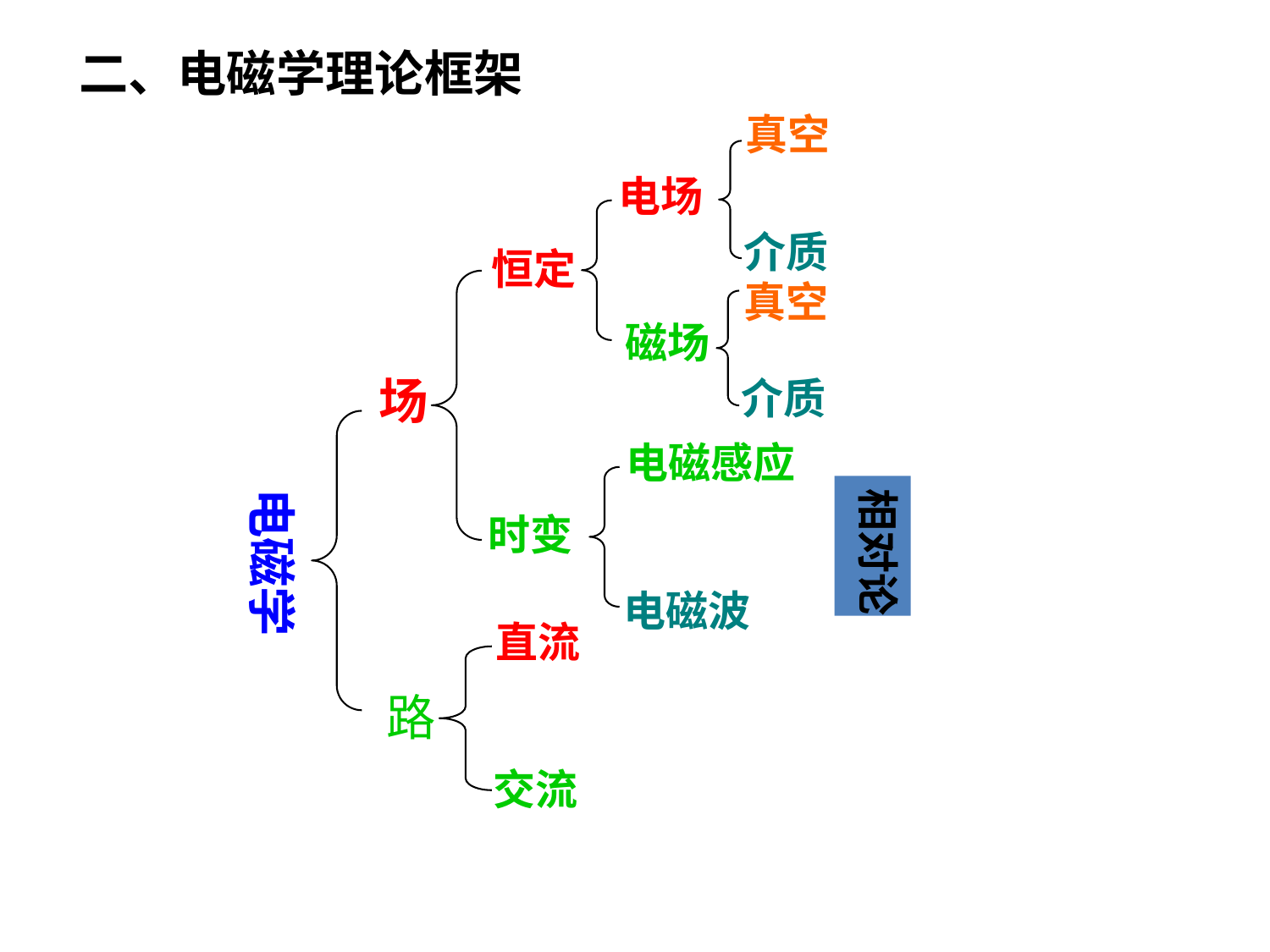

二、电磁学理论框架
真空

电场

介质
恒定
真空

磁场
场
介质

电磁感应

电磁学
相对论
时变
电磁波
直流

路
交流